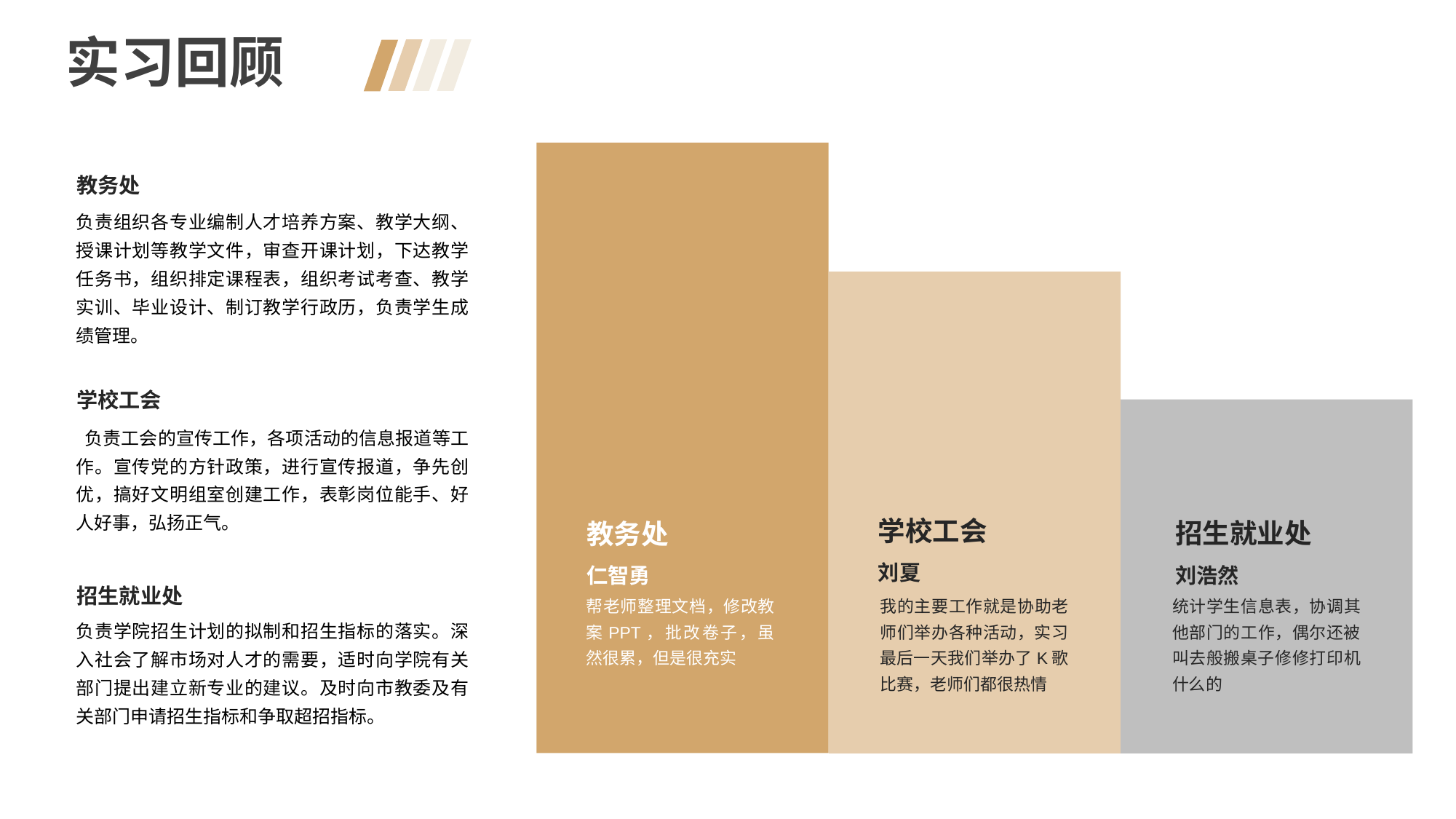

实习回顾

教务处
负责组织各专业编制人才培养方案、教学大纲、授课计划等教学文件，审查开课计划，下达教学任务书，组织排定课程表，组织考试考查、教学实训、毕业设计、制订教学行政历，负责学生成绩管理。

学校工会

 负责工会的宣传工作，各项活动的信息报道等工作。宣传党的方针政策，进行宣传报道，争先创优，搞好文明组室创建工作，表彰岗位能手、好人好事，弘扬正气。
教务处
仁智勇
学校工会
刘夏
招生就业处
刘浩然
招生就业处
帮老师整理文档，修改教案PPT，批改卷子，虽然很累，但是很充实
我的主要工作就是协助老师们举办各种活动，实习最后一天我们举办了K歌比赛，老师们都很热情
统计学生信息表，协调其他部门的工作，偶尔还被叫去般搬桌子修修打印机什么的
负责学院招生计划的拟制和招生指标的落实。深入社会了解市场对人才的需要，适时向学院有关部门提出建立新专业的建议。及时向市教委及有关部门申请招生指标和争取超招指标。